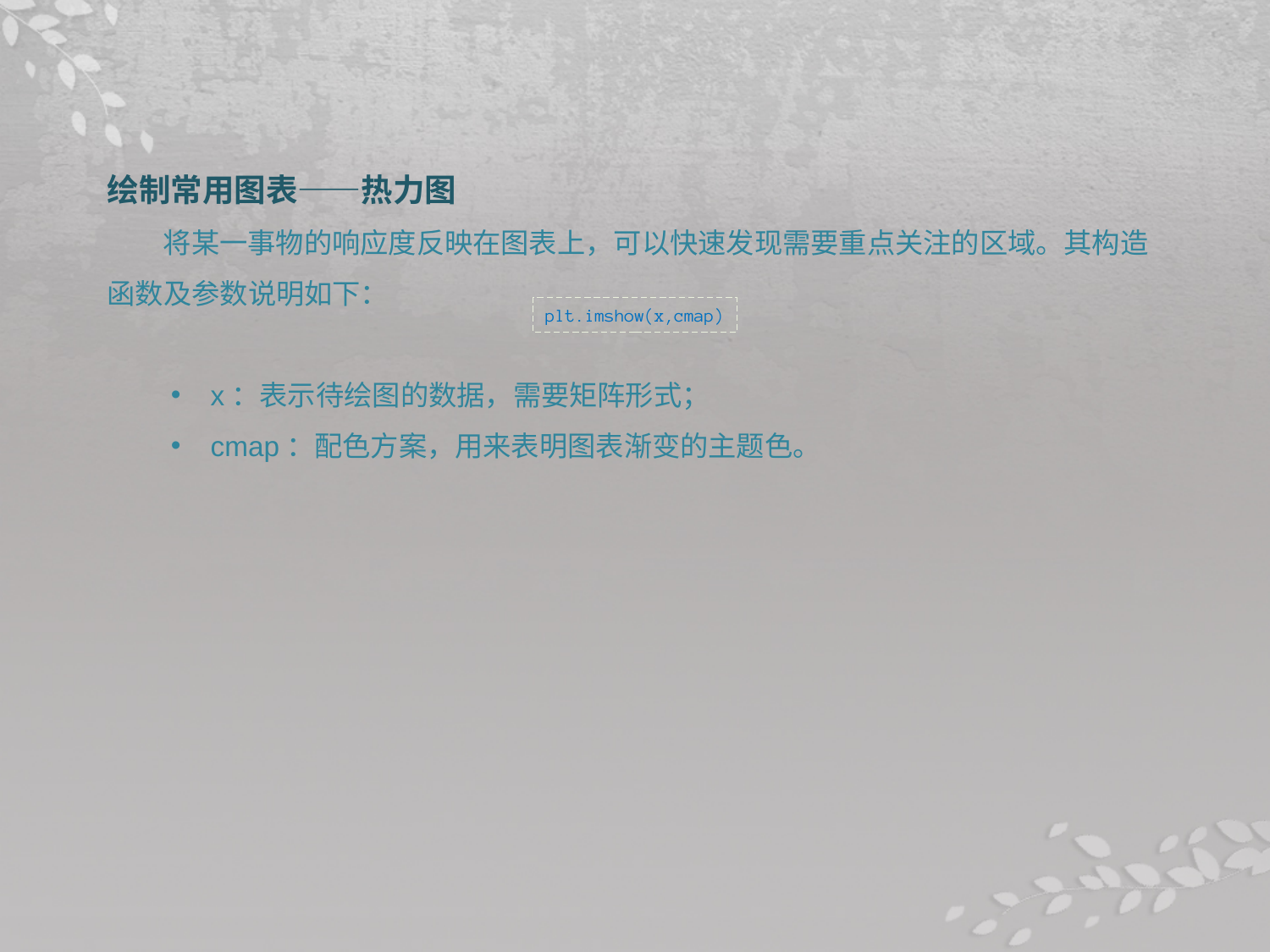

绘制常用图表——热力图
将某一事物的响应度反映在图表上，可以快速发现需要重点关注的区域。其构造函数及参数说明如下：

x：表示待绘图的数据，需要矩阵形式；
cmap：配色方案，用来表明图表渐变的主题色。
plt.imshow(x,cmap)